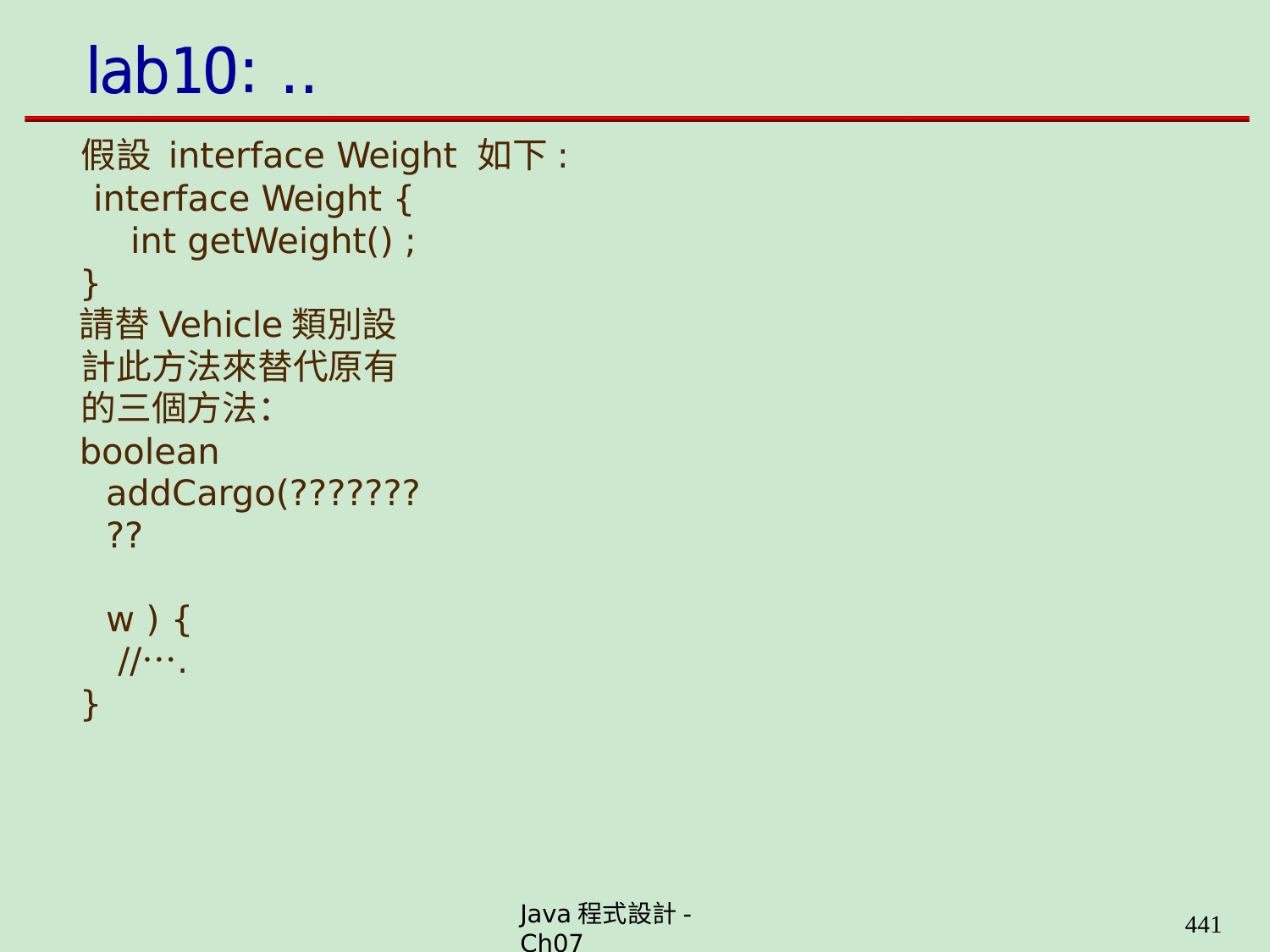

# lab10: ..
假設 interface Weight 如下:
interface Weight {  int getWeight() ;
}
請替Vehicle類別設計此方法來替代原有的三個方法：
boolean addCargo(?????????	w ) {
//….
}
Java程式設計-Ch07
441